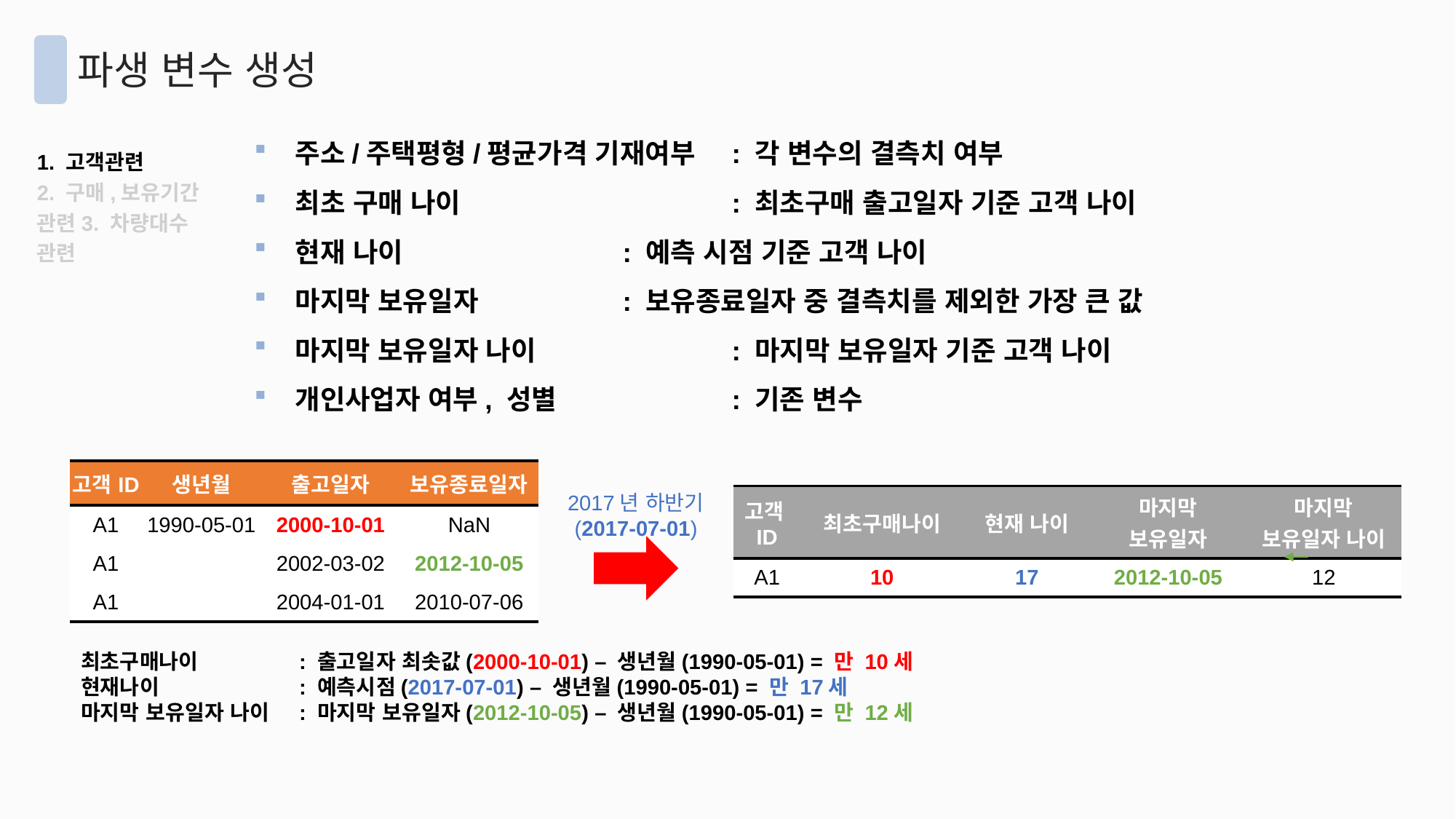

파생 변수 생성

주소/주택평형/평균가격 기재여부 	: 각 변수의 결측치 여부
최초 구매 나이			: 최초구매 출고일자 기준 고객 나이
현재 나이			: 예측 시점 기준 고객 나이
마지막 보유일자		: 보유종료일자 중 결측치를 제외한 가장 큰 값
마지막 보유일자 나이		: 마지막 보유일자 기준 고객 나이
개인사업자 여부, 성별		: 기존 변수
1. 고객관련
2. 구매,보유기간 관련3. 차량대수 관련
| 고객ID | 생년월 | 출고일자 | 보유종료일자 |
| --- | --- | --- | --- |
| A1 | 1990-05-01 | 2000-10-01 | NaN |
| A1 |  | 2002-03-02 | 2012-10-05 |
| A1 |  | 2004-01-01 | 2010-07-06 |
2017년 하반기
(2017-07-01)
| 고객ID | 최초구매나이 | 현재 나이 | 마지막 보유일자 | 마지막 보유일자 나이 |
| --- | --- | --- | --- | --- |
| A1 | 10 | 17 | 2012-10-05 | 12 |

최초구매나이	: 출고일자 최솟값(2000-10-01) – 생년월(1990-05-01) = 만 10세
현재나이		: 예측시점(2017-07-01) – 생년월(1990-05-01) = 만 17세
마지막 보유일자 나이	: 마지막 보유일자(2012-10-05) – 생년월(1990-05-01) = 만 12세